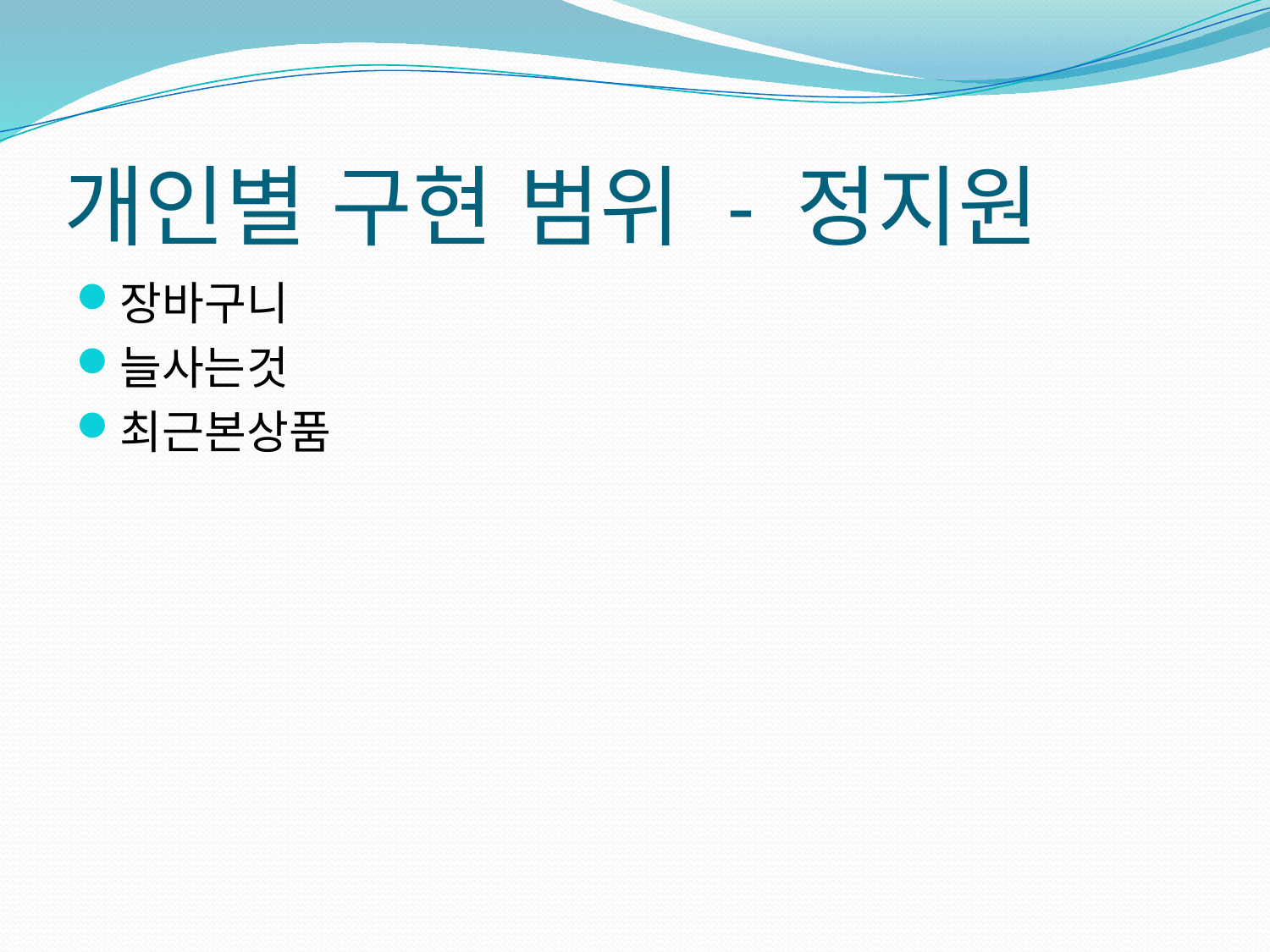

# 개인별 구현 범위 - 정지원
장바구니
늘사는것
최근본상품